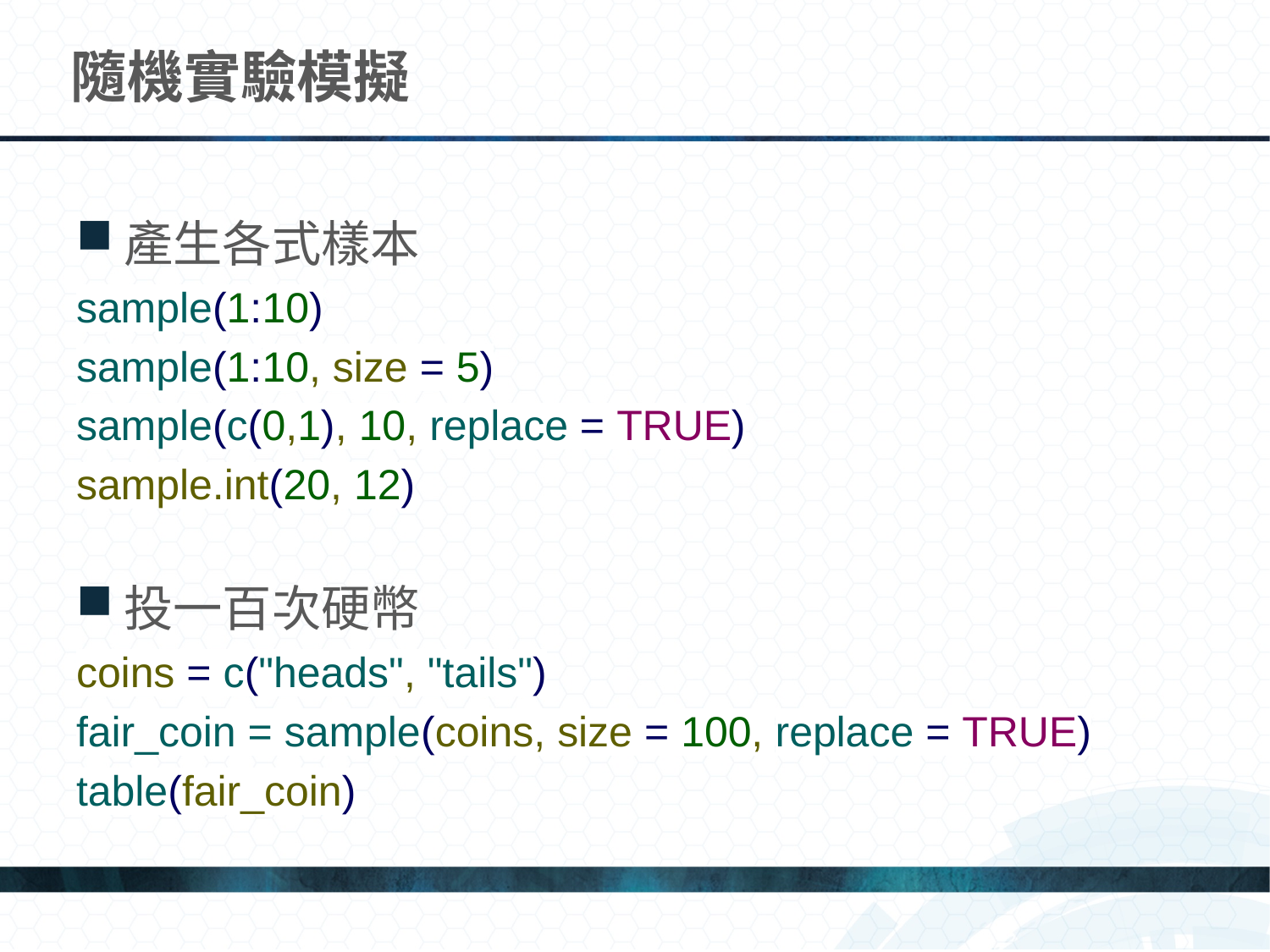

# 隨機實驗模擬
產生各式樣本
sample(1:10)
sample(1:10, size = 5)
sample(c(0,1), 10, replace = TRUE)
sample.int(20, 12)

投一百次硬幣
coins = c("heads", "tails")
fair_coin = sample(coins, size = 100, replace = TRUE)
table(fair_coin)